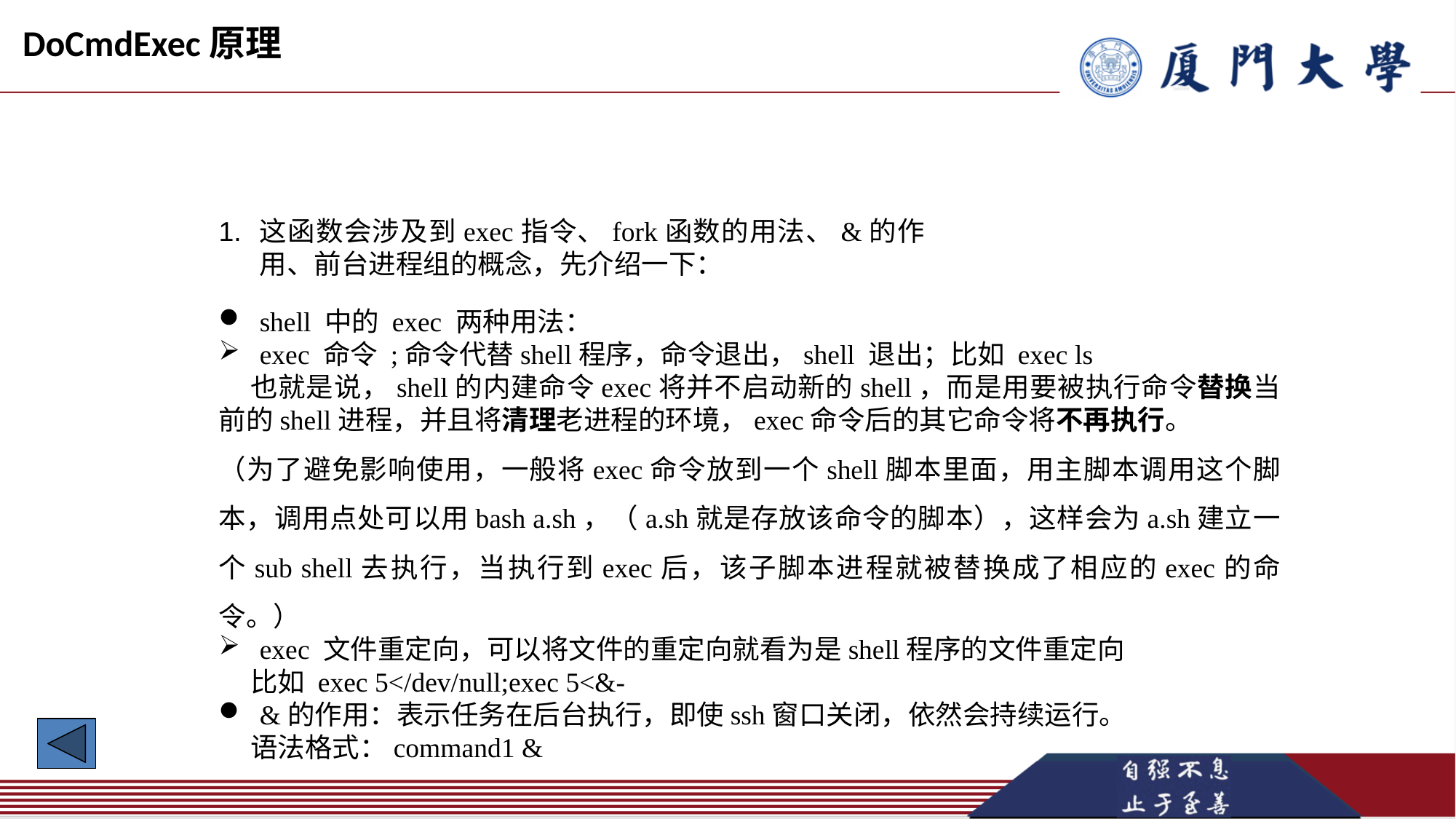

DoCmdExec原理
#

这函数会涉及到exec指令、fork函数的用法、&的作用、前台进程组的概念，先介绍一下：
shell 中的 exec 两种用法：
exec 命令 ;命令代替shell程序，命令退出，shell 退出；比如 exec ls
也就是说，shell的内建命令exec将并不启动新的shell，而是用要被执行命令替换当前的shell进程，并且将清理老进程的环境，exec命令后的其它命令将不再执行。
（为了避免影响使用，一般将exec命令放到一个shell脚本里面，用主脚本调用这个脚本，调用点处可以用bash a.sh，（a.sh就是存放该命令的脚本），这样会为a.sh建立一个sub shell去执行，当执行到exec后，该子脚本进程就被替换成了相应的exec的命令。）
exec 文件重定向，可以将文件的重定向就看为是shell程序的文件重定向
比如 exec 5</dev/null;exec 5<&-
&的作用：表示任务在后台执行，即使ssh窗口关闭，依然会持续运行。
语法格式：command1 &